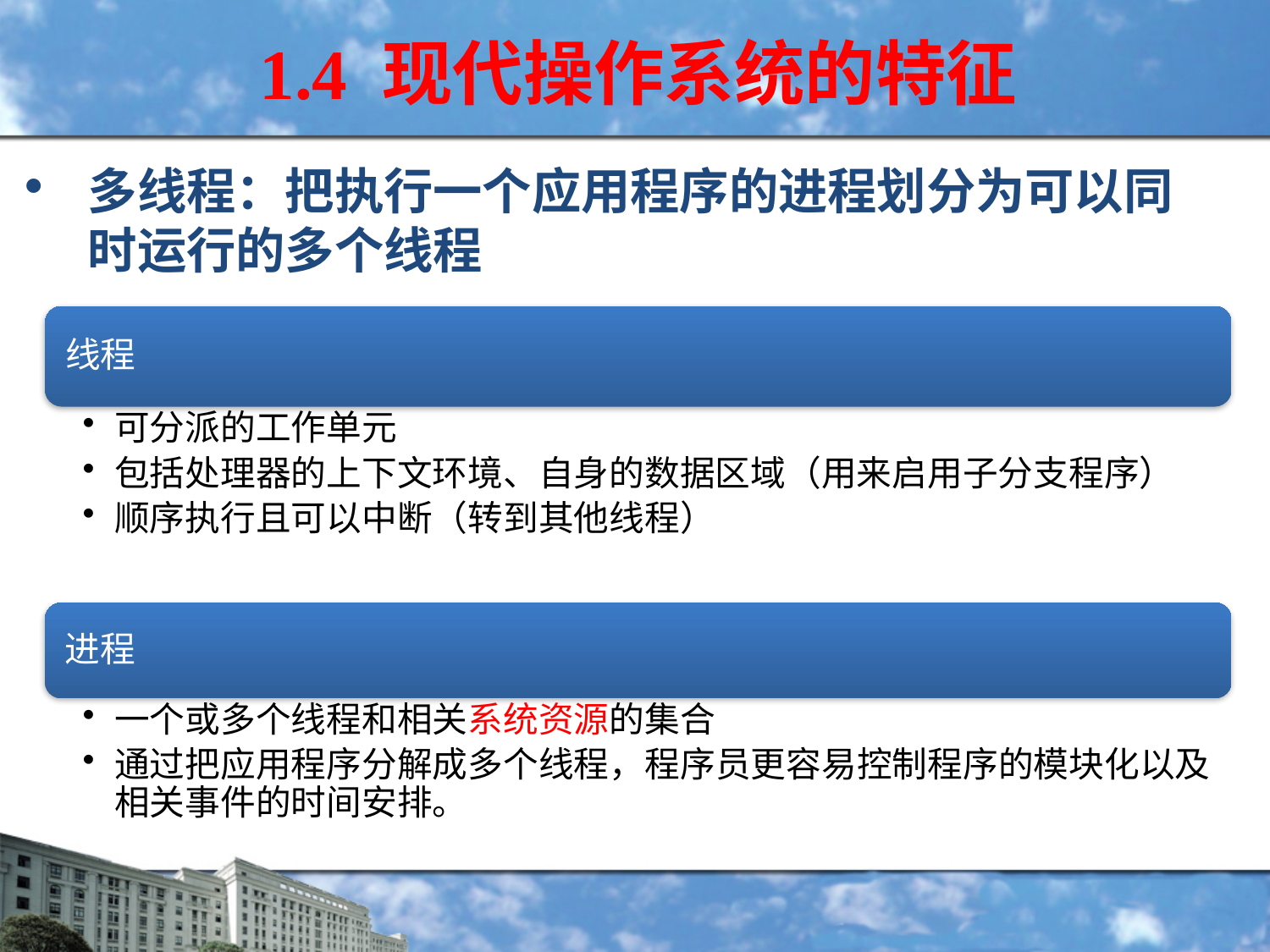

1.4 现代操作系统的特征
多线程：把执行一个应用程序的进程划分为可以同时运行的多个线程
线程
可分派的工作单元
包括处理器的上下文环境、自身的数据区域（用来启用子分支程序）
顺序执行且可以中断（转到其他线程）
进程
一个或多个线程和相关系统资源的集合
通过把应用程序分解成多个线程，程序员更容易控制程序的模块化以及相关事件的时间安排。